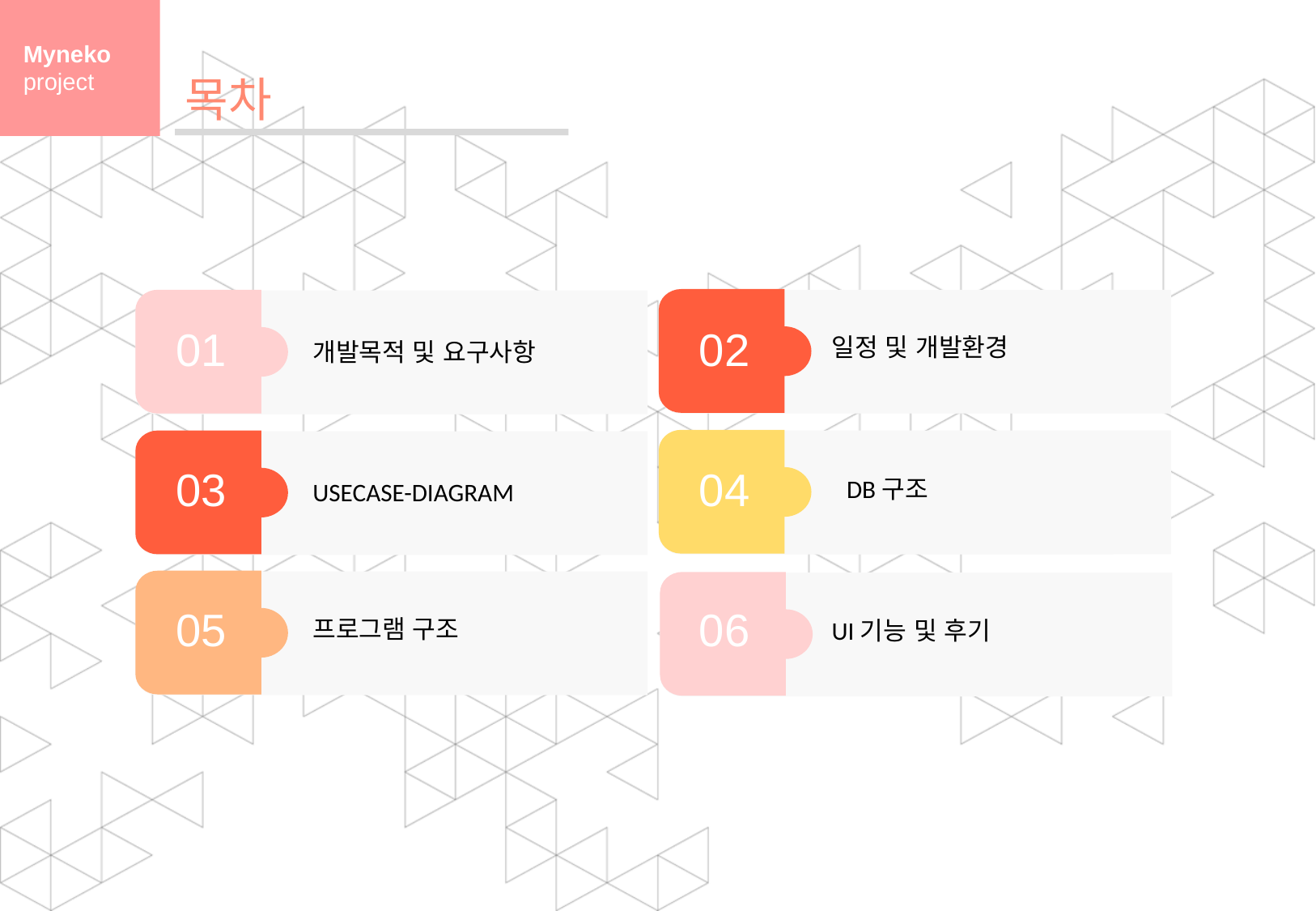

Myneko
project
목차

01
02
일정 및 개발환경
개발목적 및 요구사항

03
04
DB구조
USECASE-DIAGRAM

05
06
프로그램 구조
UI기능 및 후기